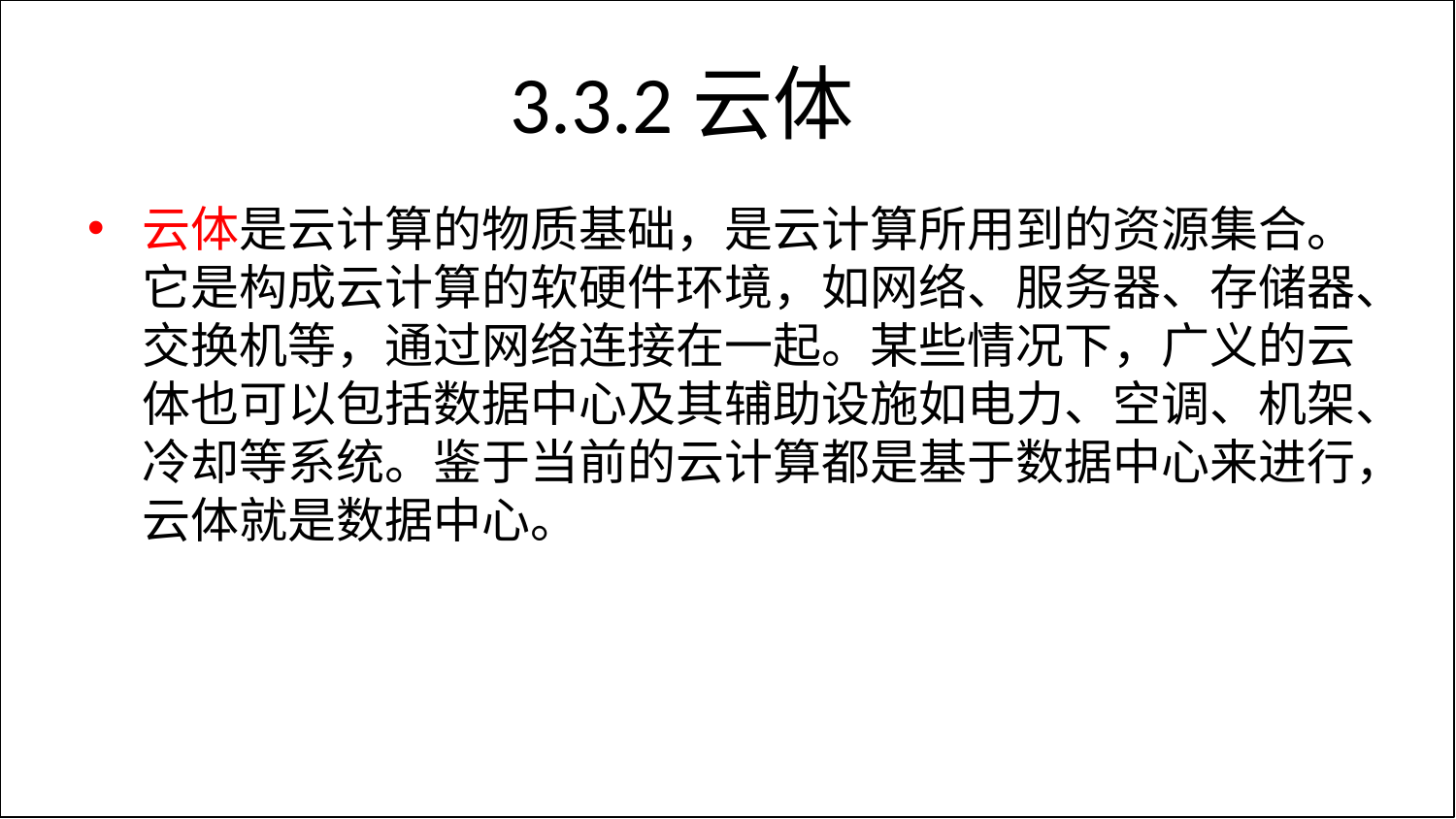

# 3.3.2云体
云体是云计算的物质基础，是云计算所用到的资源集合。它是构成云计算的软硬件环境，如网络、服务器、存储器、交换机等，通过网络连接在一起。某些情况下，广义的云体也可以包括数据中心及其辅助设施如电力、空调、机架、冷却等系统。鉴于当前的云计算都是基于数据中心来进行，云体就是数据中心。